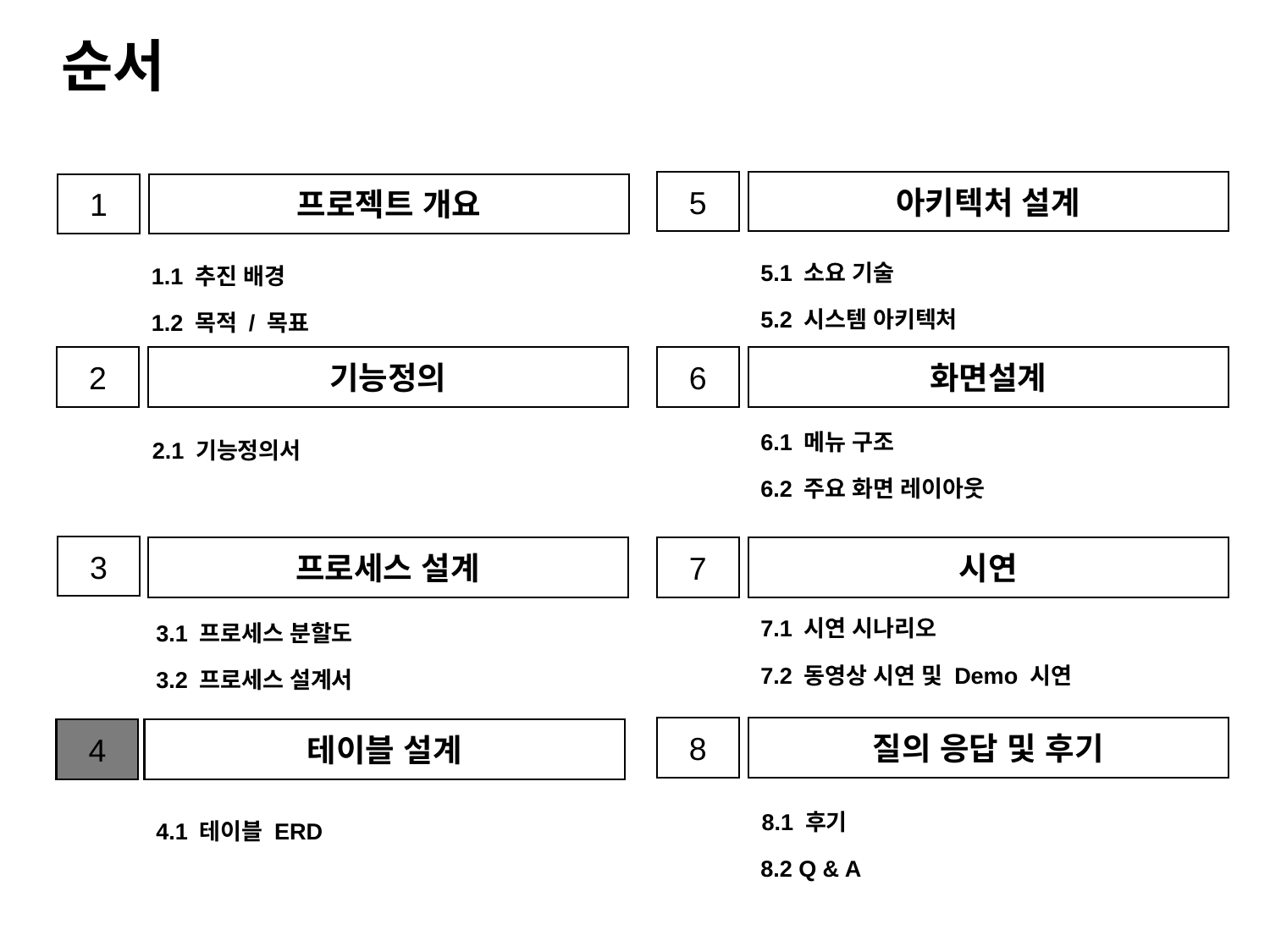

순서
아키텍처 설계
5
프로젝트 개요
1
5.1 소요 기술
5.2 시스템 아키텍처
1.1 추진 배경
1.2 목적 / 목표
기능정의
2
화면설계
6
6.1 메뉴 구조
6.2 주요 화면 레이아웃
2.1 기능정의서
3
테이블 설계
프로세스 설계
시연
7
7.1 시연 시나리오
7.2 동영상 시연 및 Demo 시연
3.1 프로세스 분할도
3.2 프로세스 설계서
질의 응답 및 후기
8
4
8.1 후기
4.1 테이블 ERD
8.2 Q & A